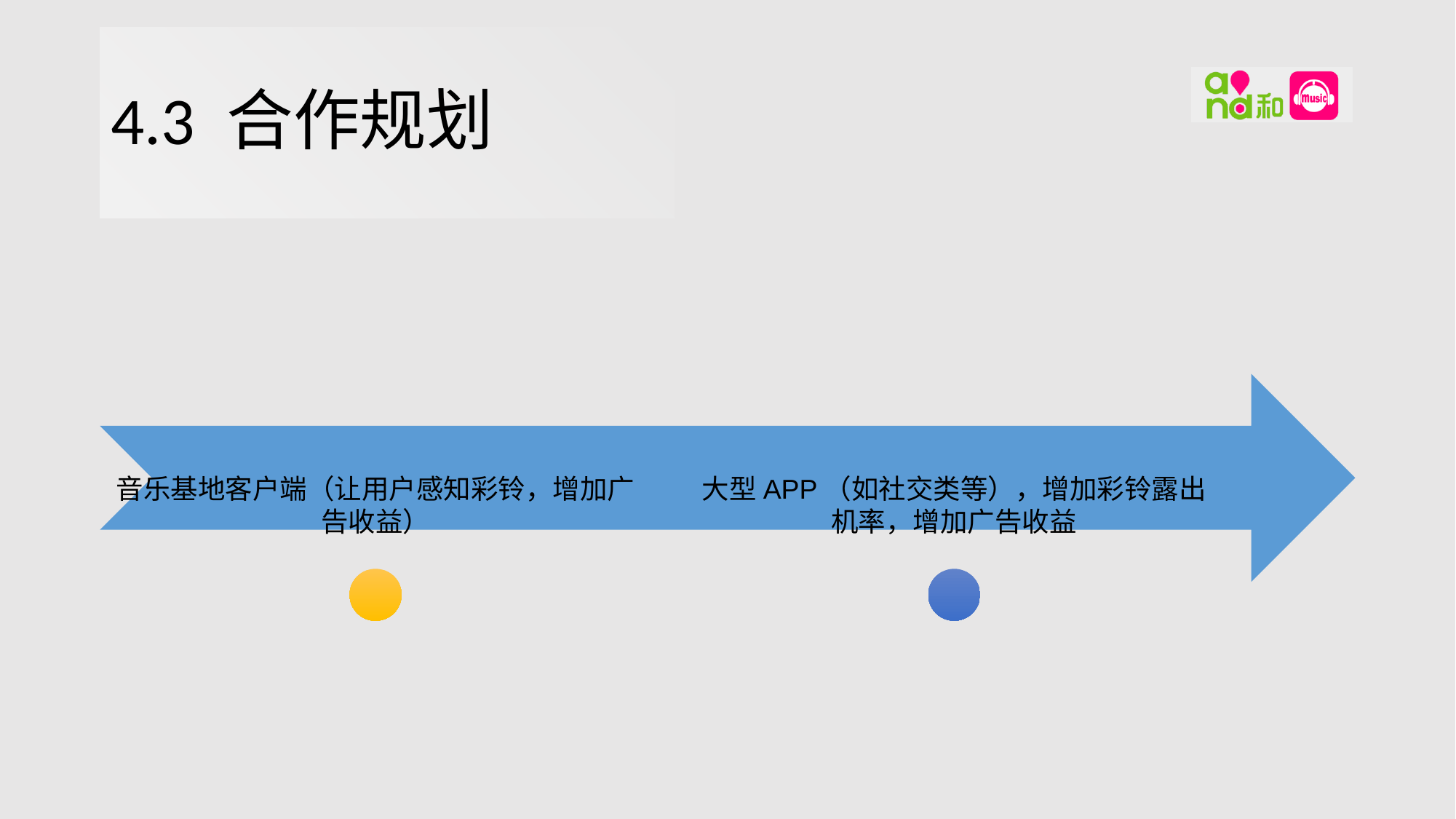

# 4.3 合作规划
音乐基地客户端（让用户感知彩铃，增加广告收益）
大型APP（如社交类等），增加彩铃露出机率，增加广告收益